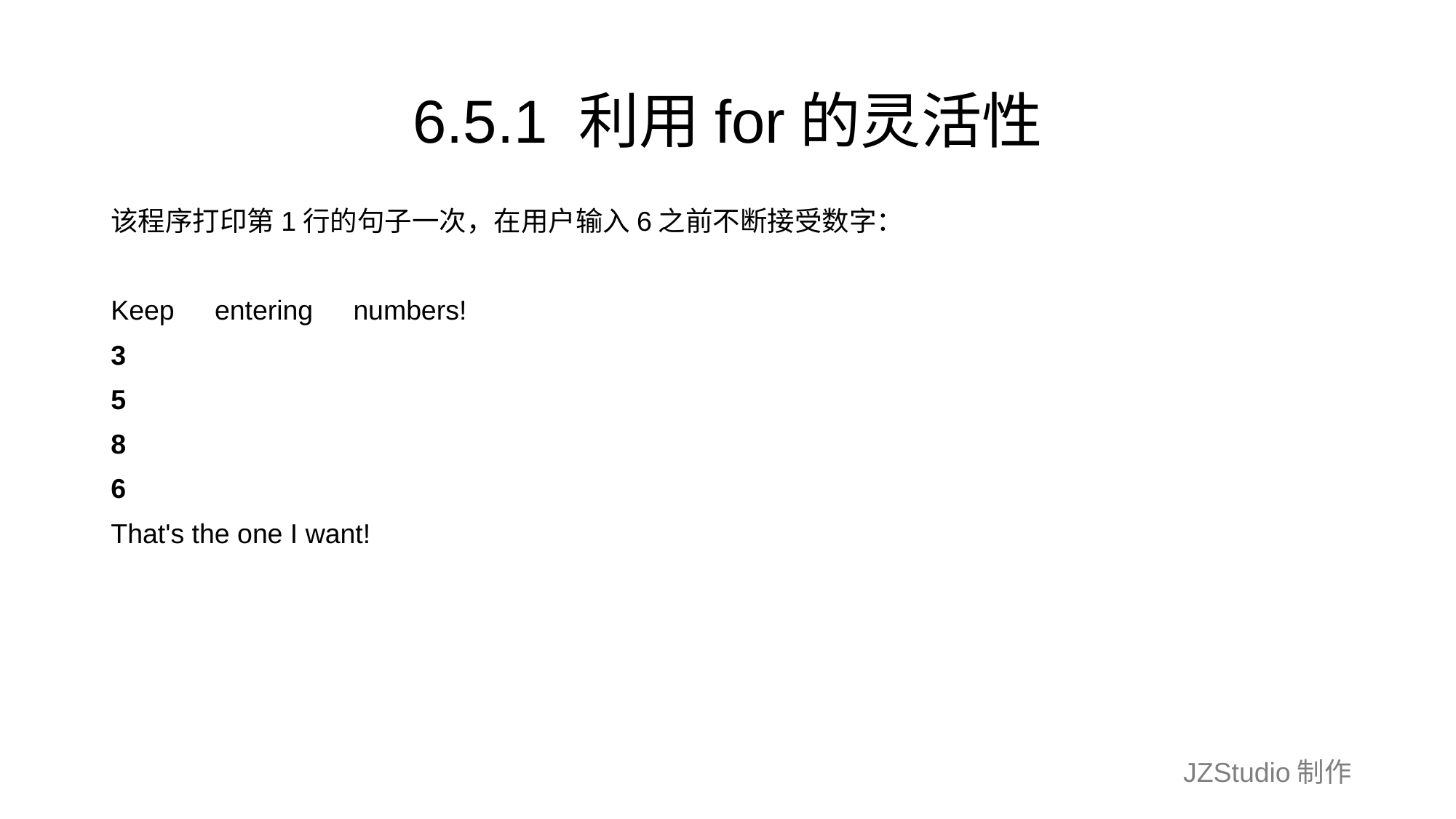

# 6.5.1 利用for的灵活性
该程序打印第1行的句子一次，在用户输入6之前不断接受数字：

Keep　entering　numbers!
3
5
8
6
That's the one I want!